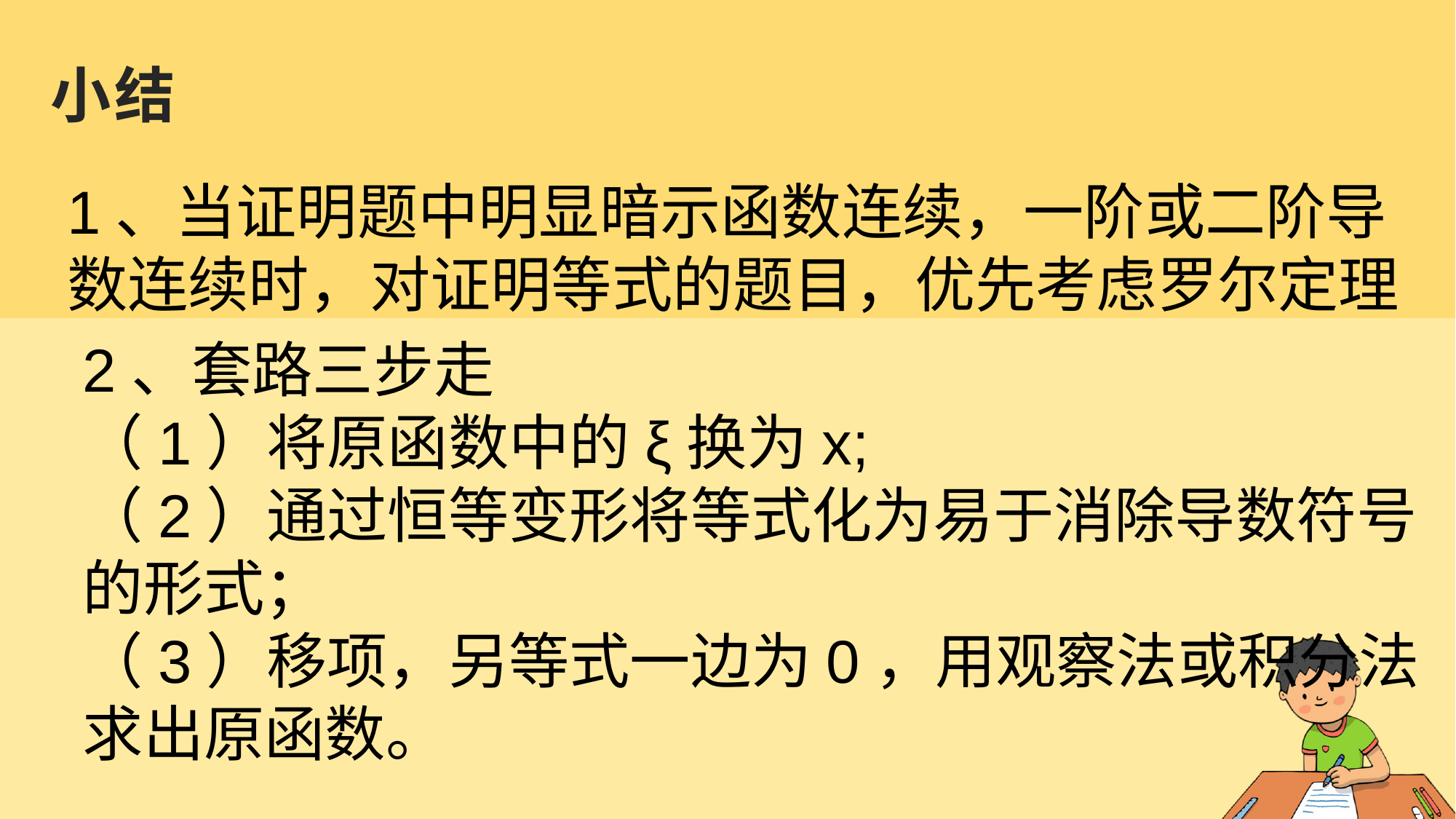

# 小结
1、当证明题中明显暗示函数连续，一阶或二阶导数连续时，对证明等式的题目，优先考虑罗尔定理
2、套路三步走
（1）将原函数中的ξ换为x;
（2）通过恒等变形将等式化为易于消除导数符号的形式；
（3）移项，另等式一边为0，用观察法或积分法求出原函数。